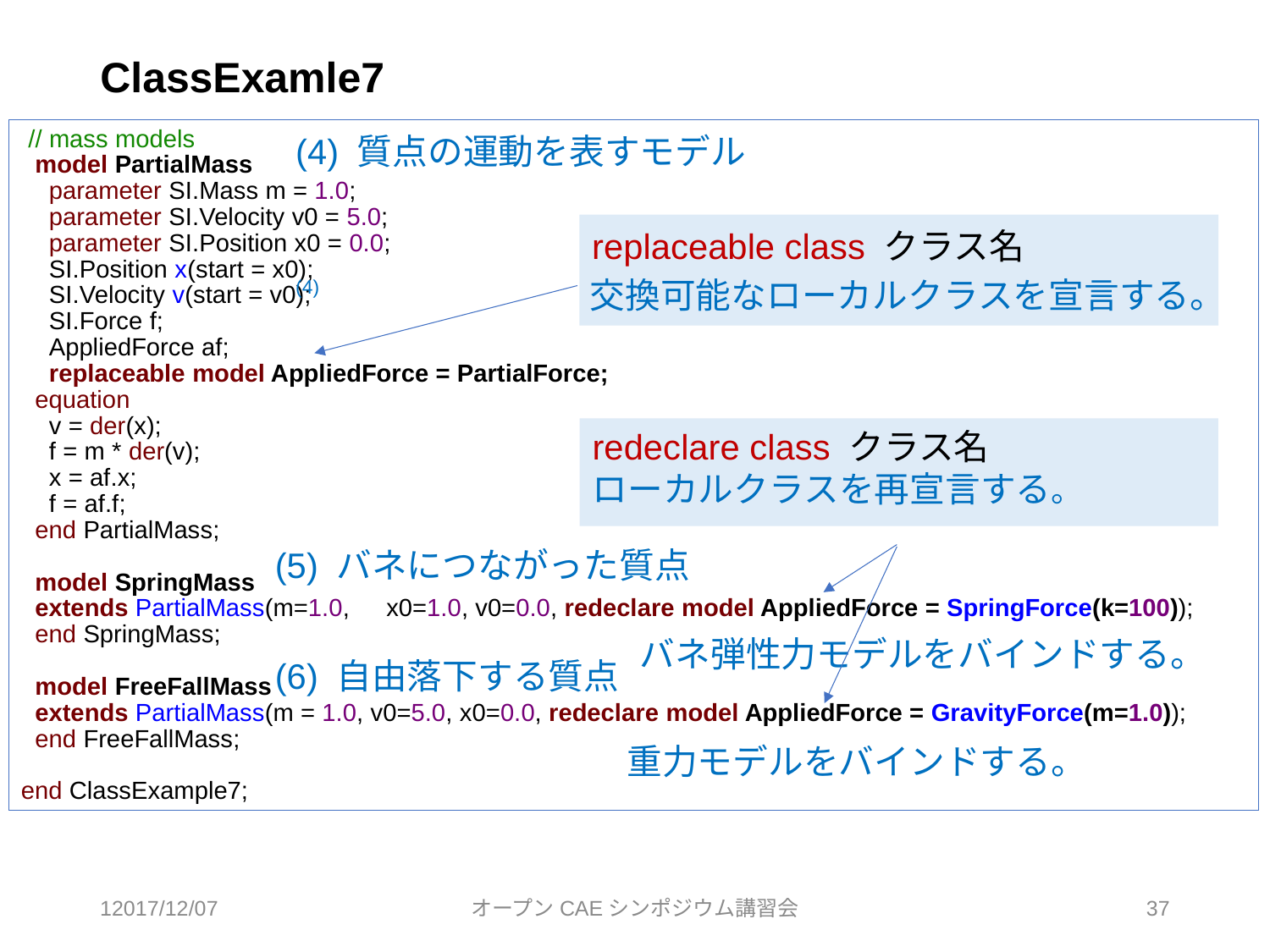

# ClassExamle7
 // mass models
  model PartialMass
    parameter SI.Mass m = 1.0;
    parameter SI.Velocity v0 = 5.0;
    parameter SI.Position x0 = 0.0;
    SI.Position x(start = x0);
    SI.Velocity v(start = v0);
    SI.Force f;
    AppliedForce af;
    replaceable model AppliedForce = PartialForce;
  equation
    v = der(x);
    f = m * der(v);
    x = af.x;
    f = af.f;
  end PartialMass;

  model SpringMass
  extends PartialMass(m=1.0,　x0=1.0, v0=0.0, redeclare model AppliedForce = SpringForce(k=100));
  end SpringMass;

  model FreeFallMass
  extends PartialMass(m = 1.0, v0=5.0, x0=0.0, redeclare model AppliedForce = GravityForce(m=1.0));
  end FreeFallMass;

end ClassExample7;
(4) 質点の運動を表すモデル

replaceable class クラス名
交換可能なローカルクラスを宣言する。
(4)

redeclare class クラス名
ローカルクラスを再宣言する。
(5) バネにつながった質点
バネ弾性力モデルをバインドする。
(6) 自由落下する質点
重力モデルをバインドする。
12017/12/07
オープンCAEシンポジウム講習会
37